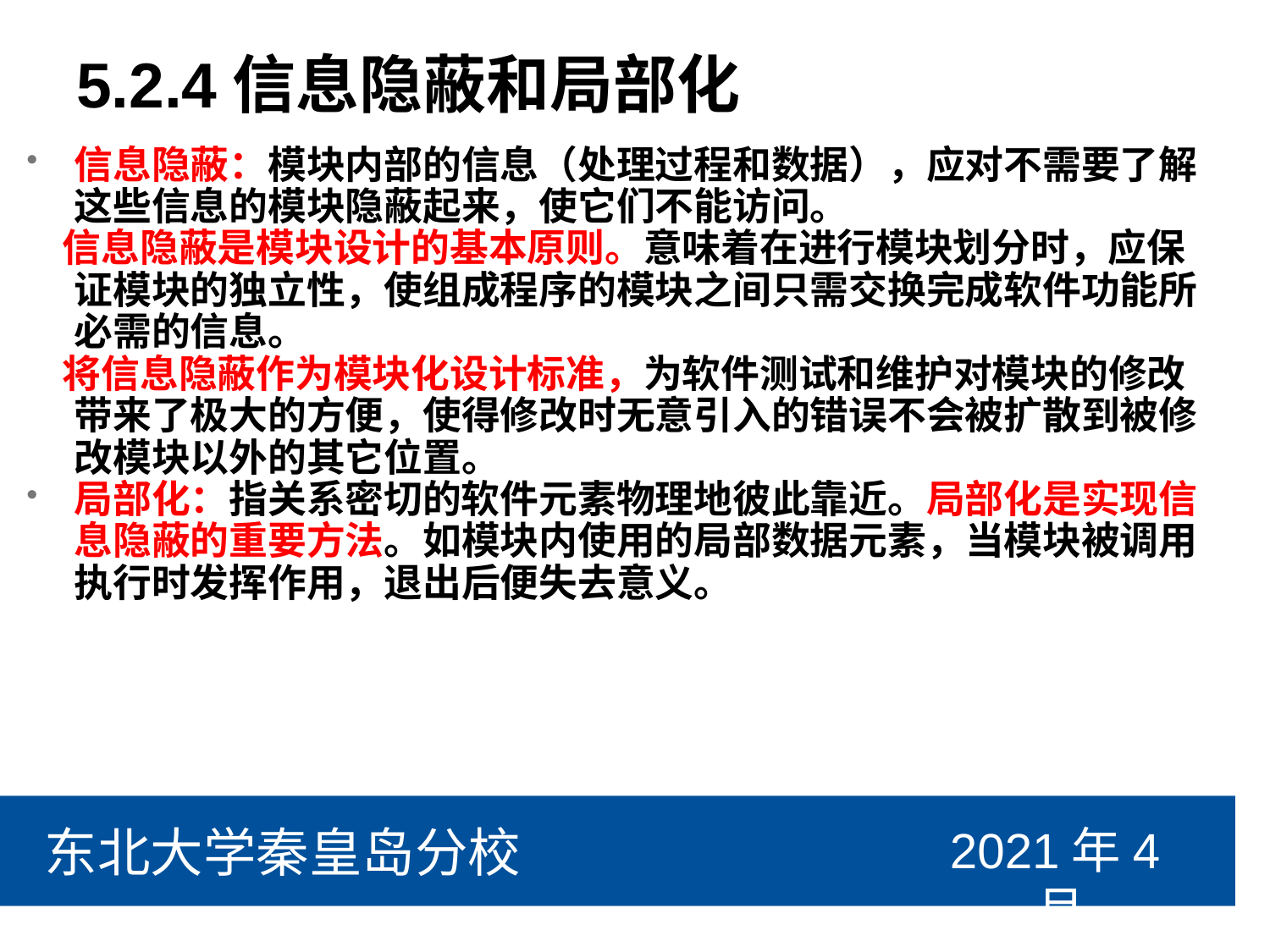

# 5.2.4信息隐蔽和局部化
信息隐蔽：模块内部的信息（处理过程和数据），应对不需要了解这些信息的模块隐蔽起来，使它们不能访问。
   信息隐蔽是模块设计的基本原则。意味着在进行模块划分时，应保证模块的独立性，使组成程序的模块之间只需交换完成软件功能所必需的信息。
   将信息隐蔽作为模块化设计标准，为软件测试和维护对模块的修改带来了极大的方便，使得修改时无意引入的错误不会被扩散到被修改模块以外的其它位置。
局部化：指关系密切的软件元素物理地彼此靠近。局部化是实现信息隐蔽的重要方法。如模块内使用的局部数据元素，当模块被调用执行时发挥作用，退出后便失去意义。